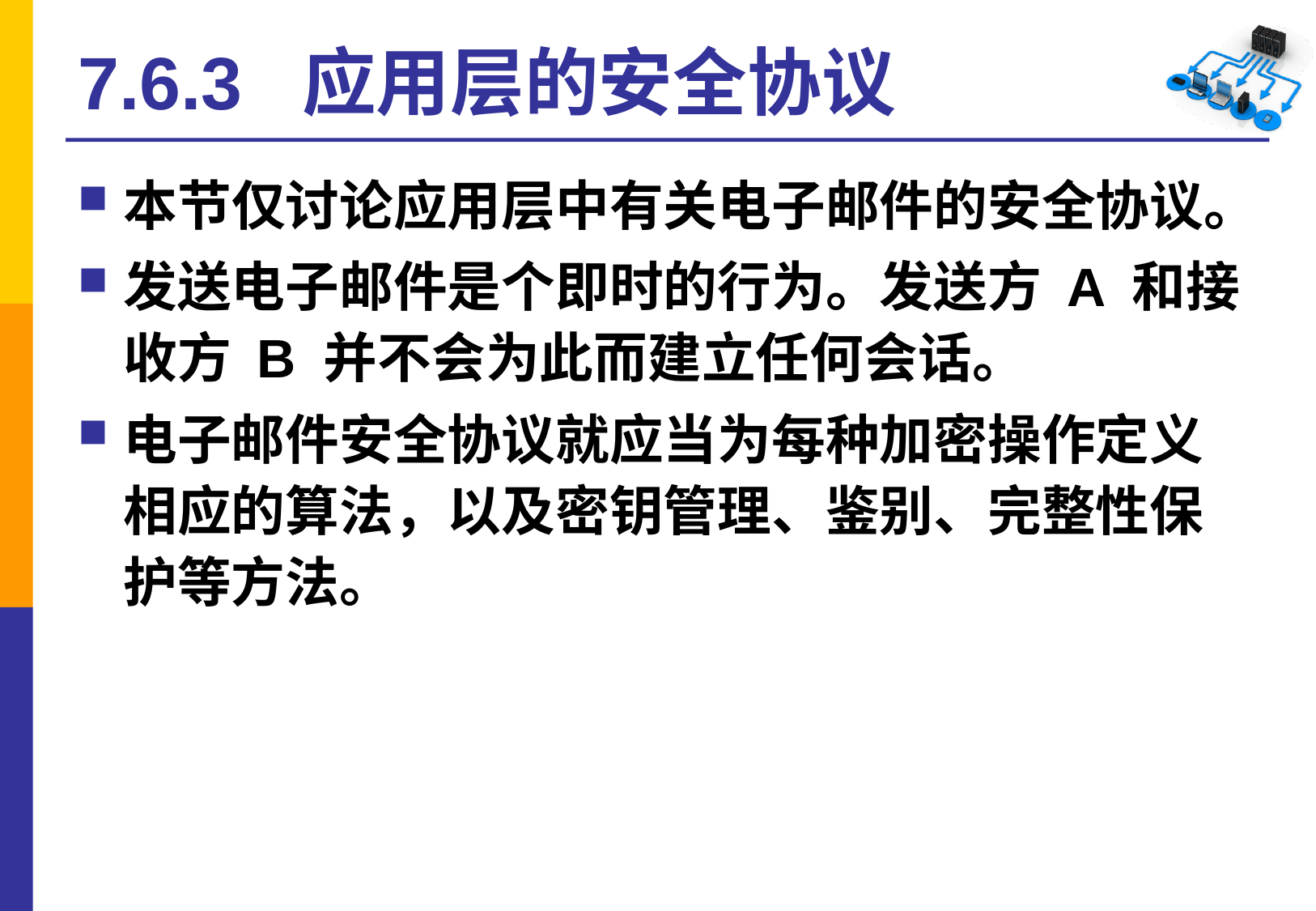

# 7.6.3  应用层的安全协议
本节仅讨论应用层中有关电子邮件的安全协议。
发送电子邮件是个即时的行为。发送方 A 和接收方 B 并不会为此而建立任何会话。
电子邮件安全协议就应当为每种加密操作定义相应的算法，以及密钥管理、鉴别、完整性保护等方法。